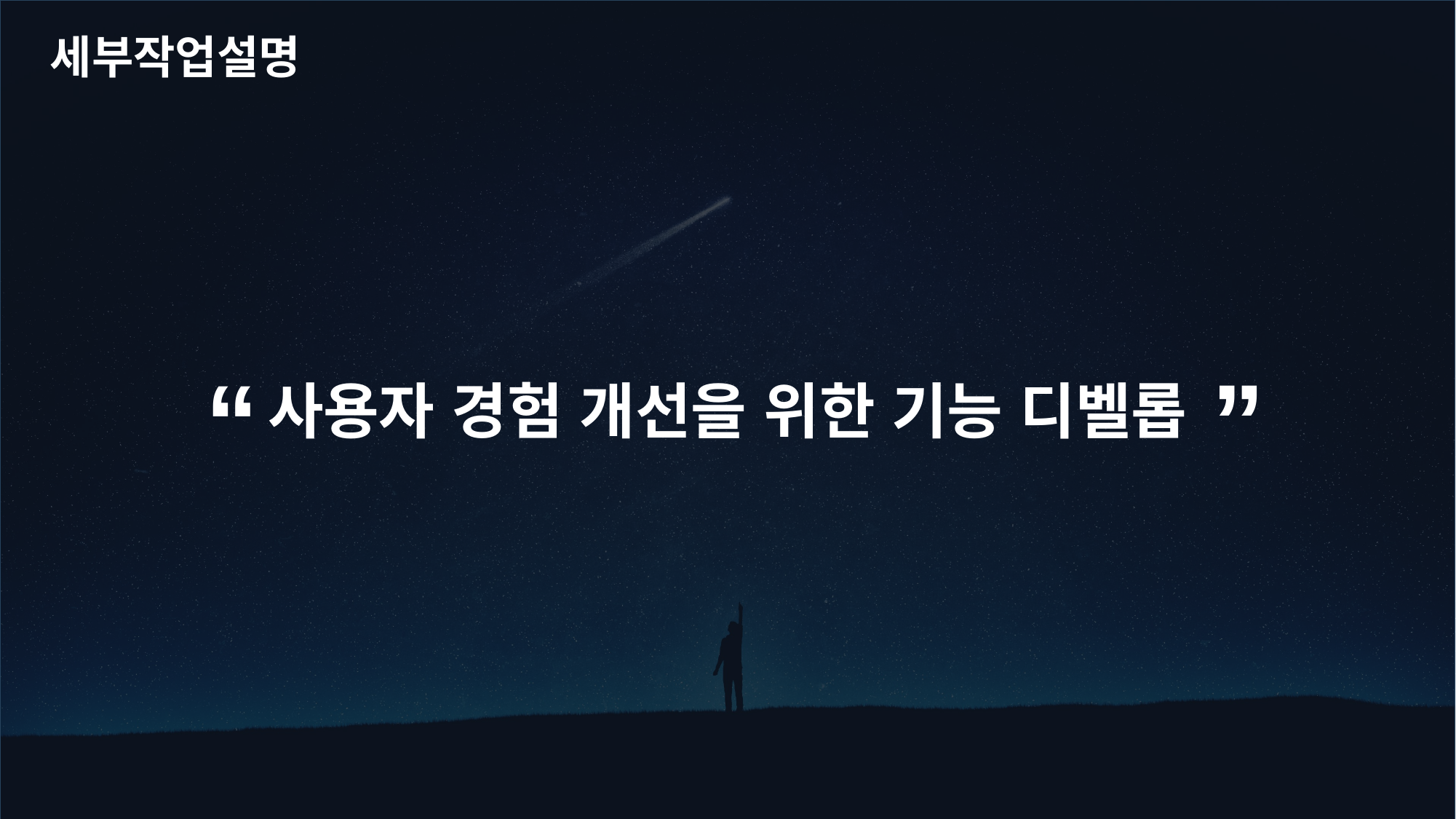

세부작업설명
”
“
사용자 경험 개선을 위한 기능 디벨롭